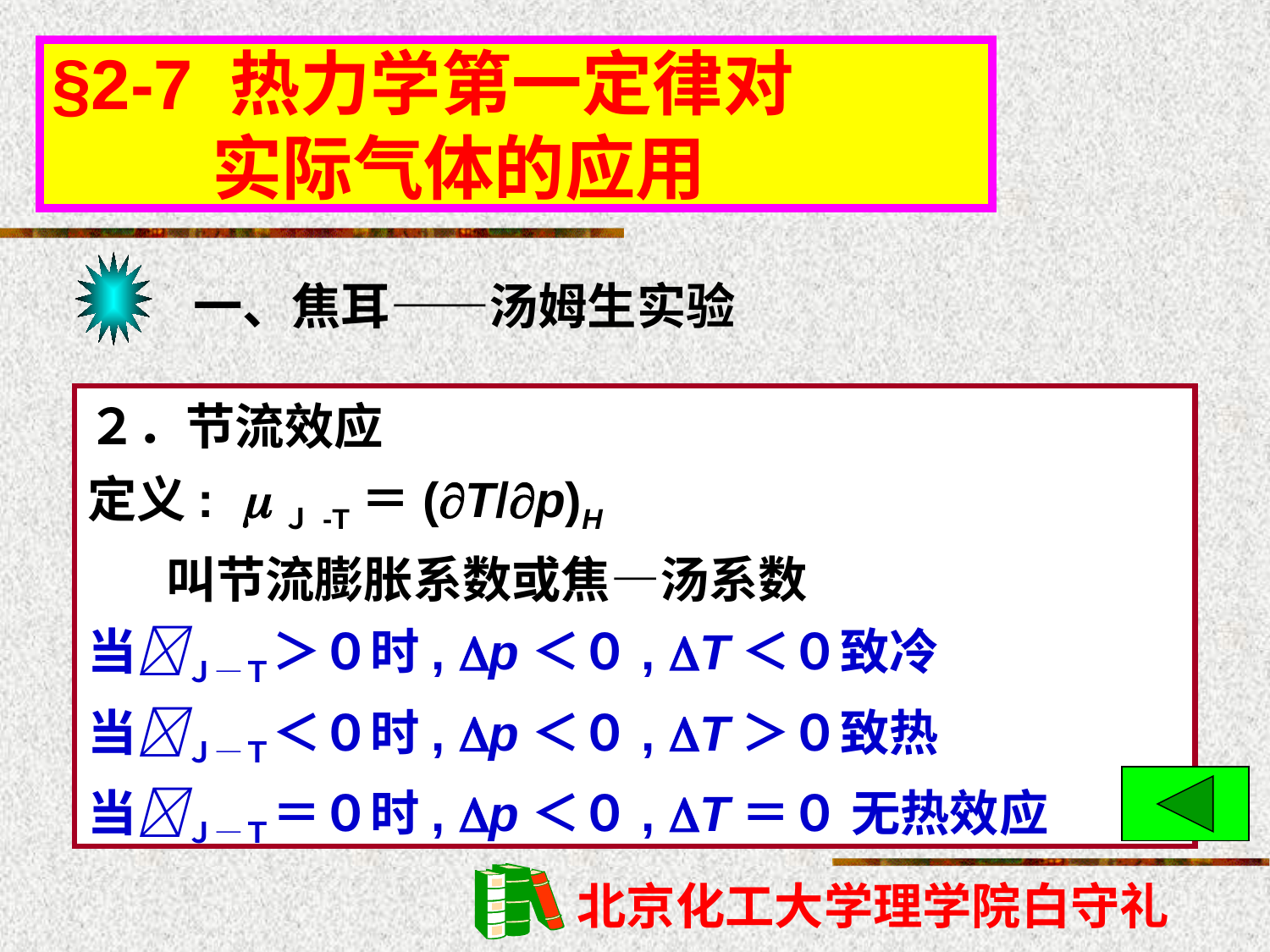

§2-7 热力学第一定律对
       实际气体的应用

一、焦耳——汤姆生实验
２．节流效应
定义:  μＪ-T＝(∂T/∂p)H
      叫节流膨胀系数或焦—汤系数
当μＪ—Ｔ＞０时, Δp＜０, ΔT＜０致冷
当μＪ—Ｔ＜０时, Δp＜０, ΔT＞０致热
当μＪ—Ｔ＝０时, Δp＜０, ΔT＝０ 无热效应